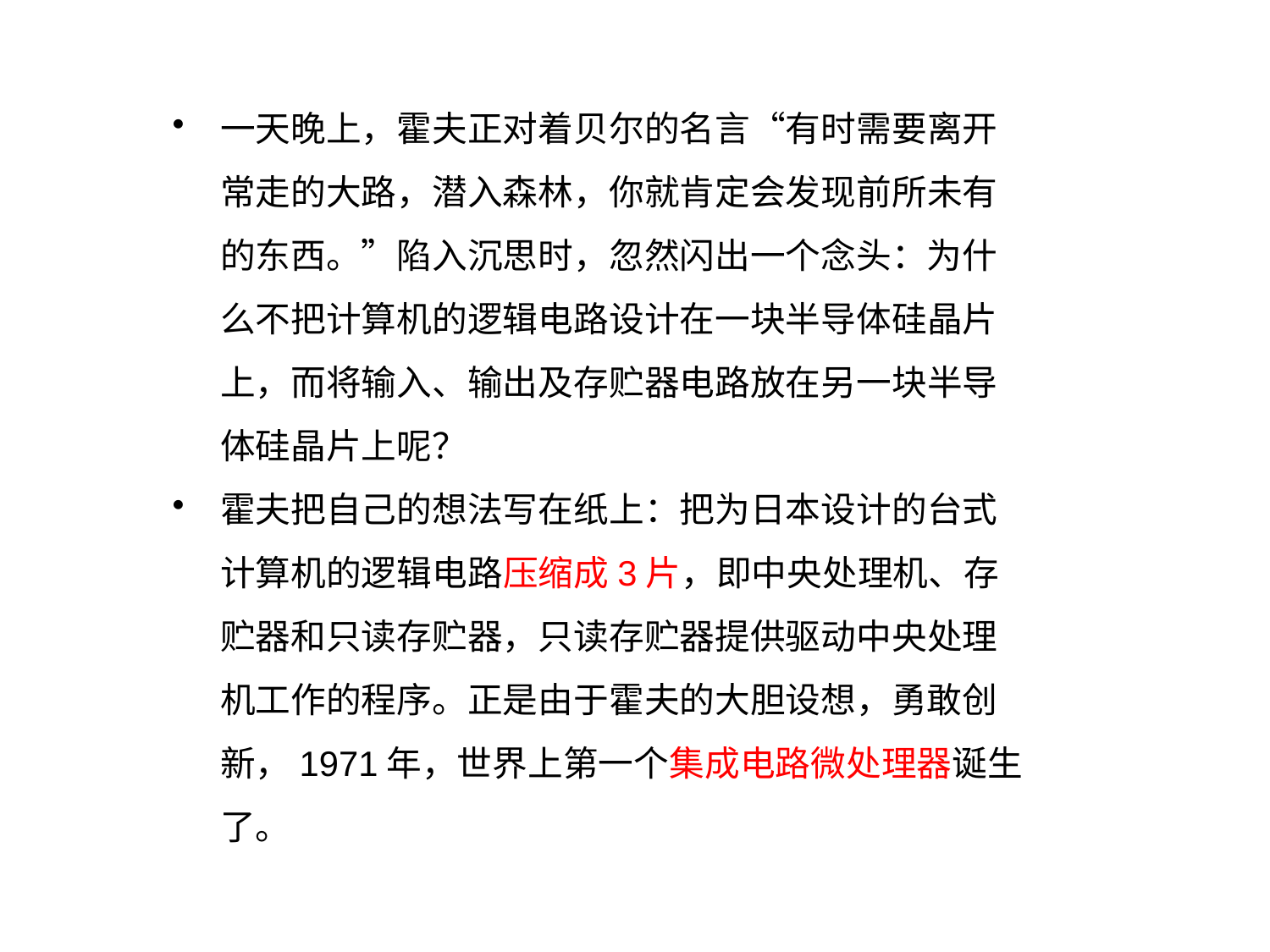

一天晚上，霍夫正对着贝尔的名言“有时需要离开常走的大路，潜入森林，你就肯定会发现前所未有的东西。”陷入沉思时，忽然闪出一个念头：为什么不把计算机的逻辑电路设计在一块半导体硅晶片上，而将输入、输出及存贮器电路放在另一块半导体硅晶片上呢？
霍夫把自己的想法写在纸上：把为日本设计的台式计算机的逻辑电路压缩成3片，即中央处理机、存贮器和只读存贮器，只读存贮器提供驱动中央处理机工作的程序。正是由于霍夫的大胆设想，勇敢创新，1971年，世界上第一个集成电路微处理器诞生了。